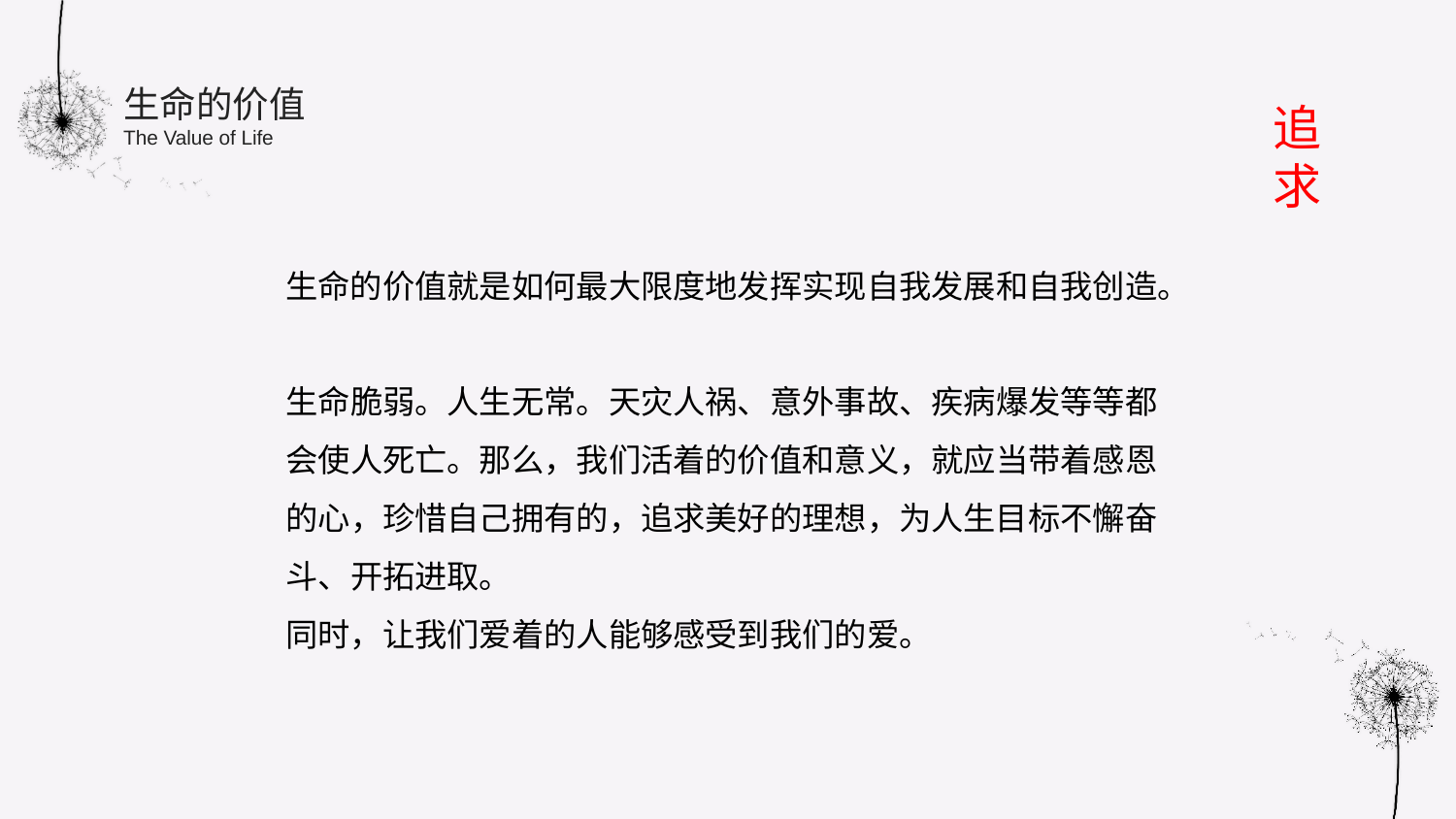

生命的价值
The Value of Life
追求
生命的价值就是如何最大限度地发挥实现自我发展和自我创造。
生命脆弱。人生无常。天灾人祸、意外事故、疾病爆发等等都会使人死亡。那么，我们活着的价值和意义，就应当带着感恩的心，珍惜自己拥有的，追求美好的理想，为人生目标不懈奋斗、开拓进取。
同时，让我们爱着的人能够感受到我们的爱。